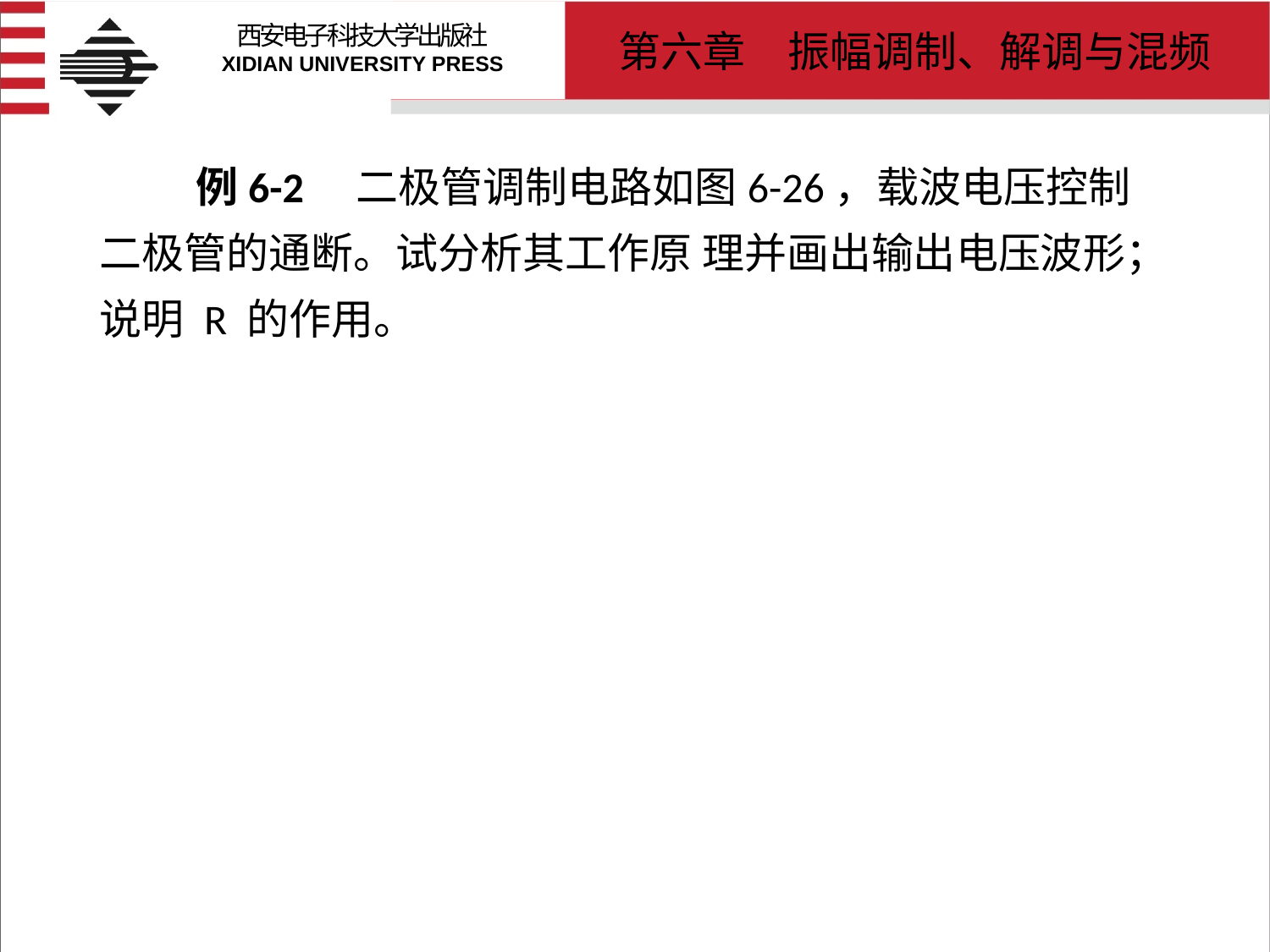

# 例6-2　二极管调制电路如图6-26，载波电压控制二极管的通断。试分析其工作原 理并画出输出电压波形；说明 R 的作用。